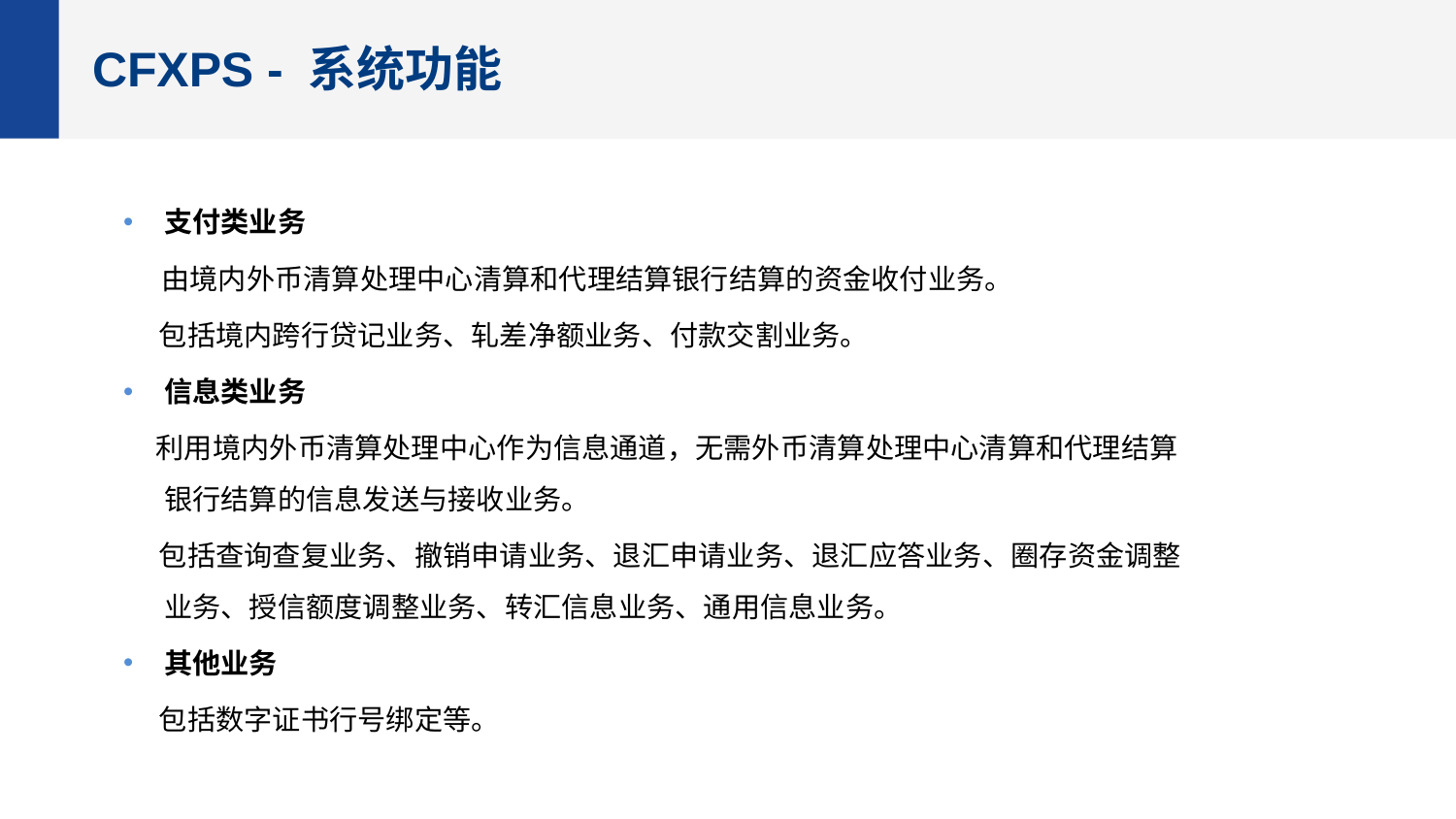

CFXPS - 系统功能
支付类业务
     由境内外币清算处理中心清算和代理结算银行结算的资金收付业务。
      包括境内跨行贷记业务、轧差净额业务、付款交割业务。
信息类业务
      利用境内外币清算处理中心作为信息通道，无需外币清算处理中心清算和代理结算银行结算的信息发送与接收业务。
      包括查询查复业务、撤销申请业务、退汇申请业务、退汇应答业务、圈存资金调整业务、授信额度调整业务、转汇信息业务、通用信息业务。
其他业务
      包括数字证书行号绑定等。